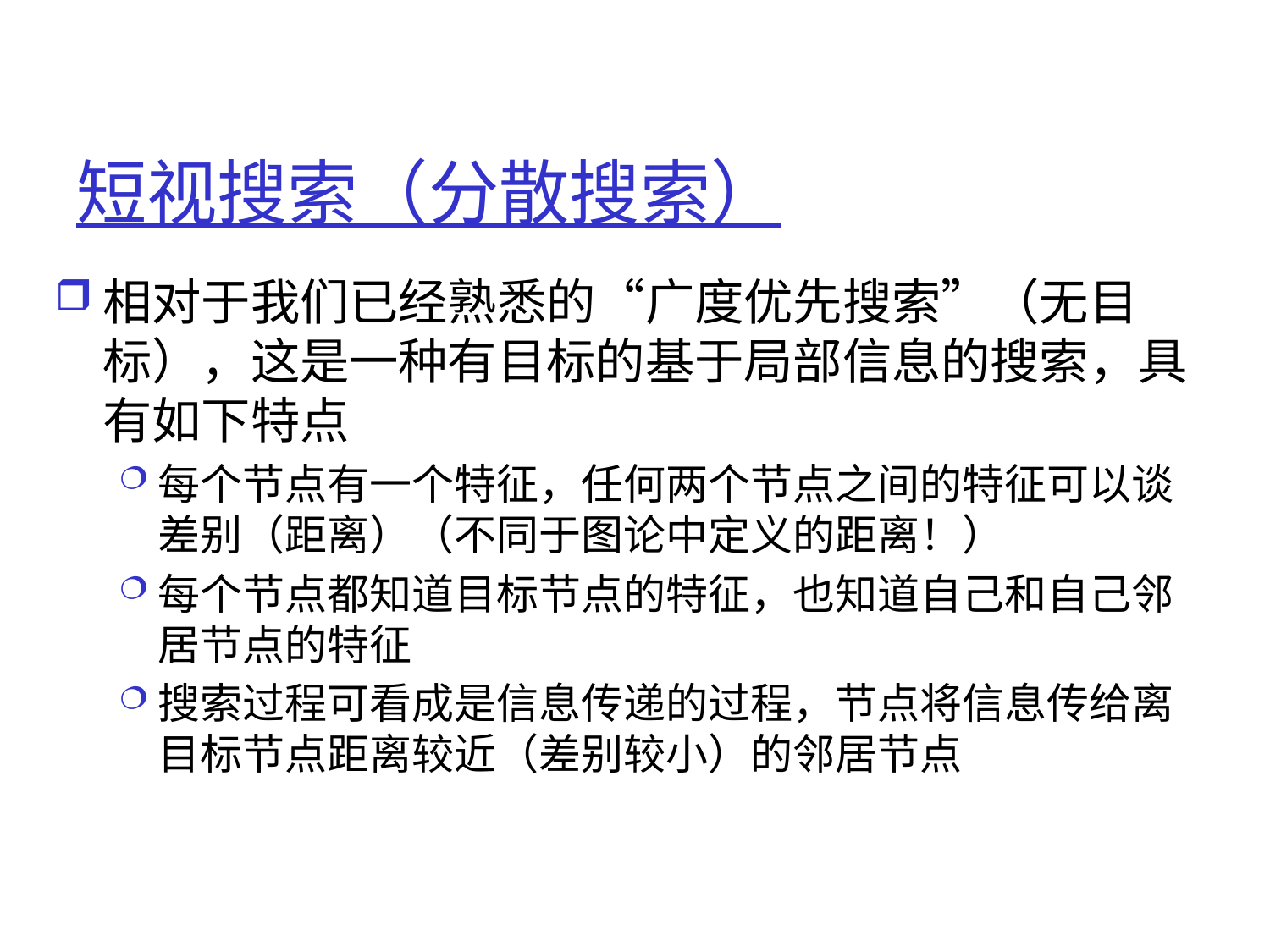

# 短视搜索（分散搜索）
相对于我们已经熟悉的“广度优先搜索”（无目标），这是一种有目标的基于局部信息的搜索，具有如下特点
每个节点有一个特征，任何两个节点之间的特征可以谈差别（距离）（不同于图论中定义的距离！）
每个节点都知道目标节点的特征，也知道自己和自己邻居节点的特征
搜索过程可看成是信息传递的过程，节点将信息传给离目标节点距离较近（差别较小）的邻居节点